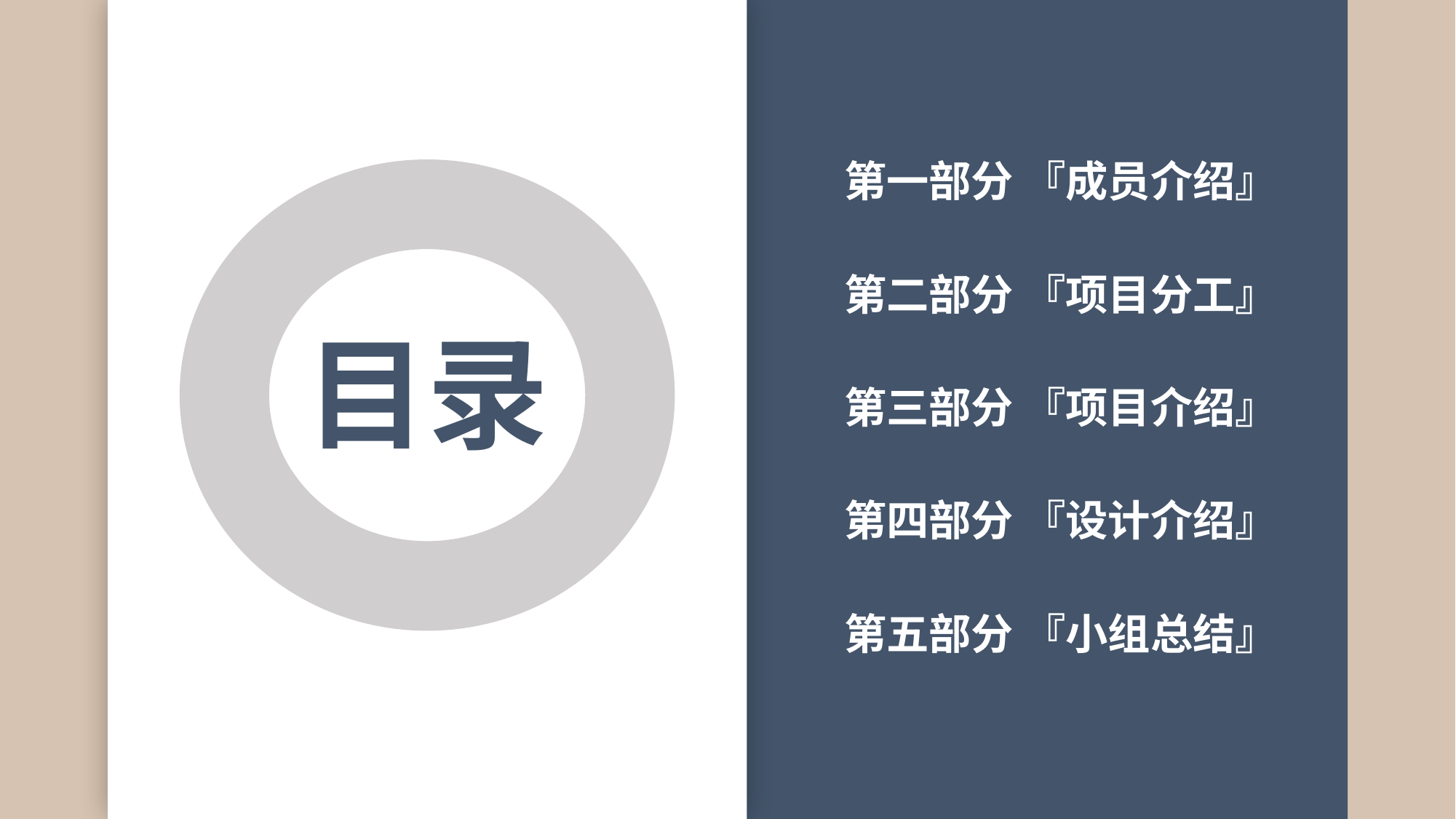

第一部分 『成员介绍』

第二部分 『项目分工』
目录
第三部分 『项目介绍』
第四部分 『设计介绍』
第五部分 『小组总结』